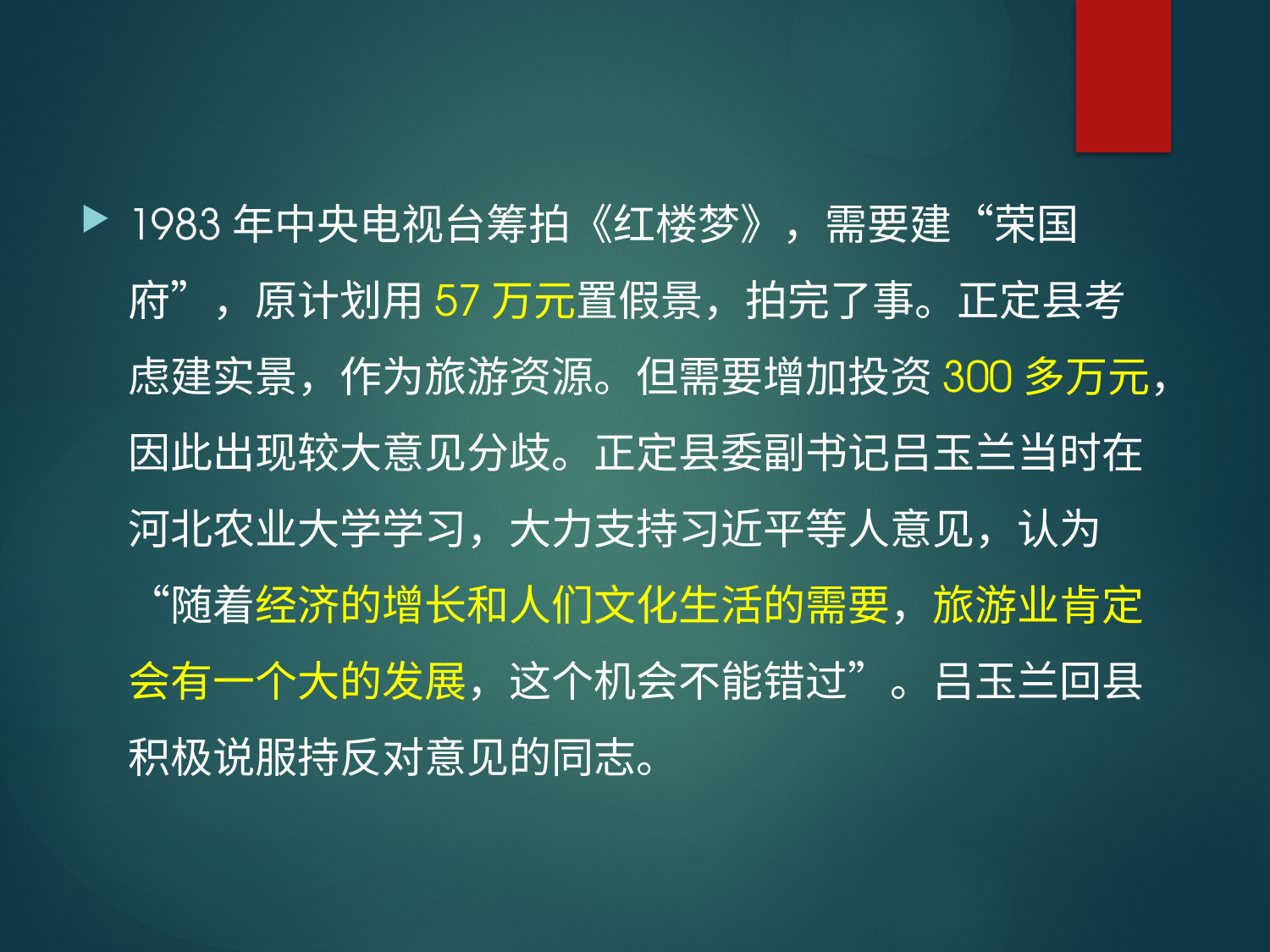

#
1983年中央电视台筹拍《红楼梦》，需要建“荣国府”，原计划用57万元置假景，拍完了事。正定县考虑建实景，作为旅游资源。但需要增加投资300多万元，因此出现较大意见分歧。正定县委副书记吕玉兰当时在河北农业大学学习，大力支持习近平等人意见，认为“随着经济的增长和人们文化生活的需要，旅游业肯定会有一个大的发展，这个机会不能错过”。吕玉兰回县积极说服持反对意见的同志。